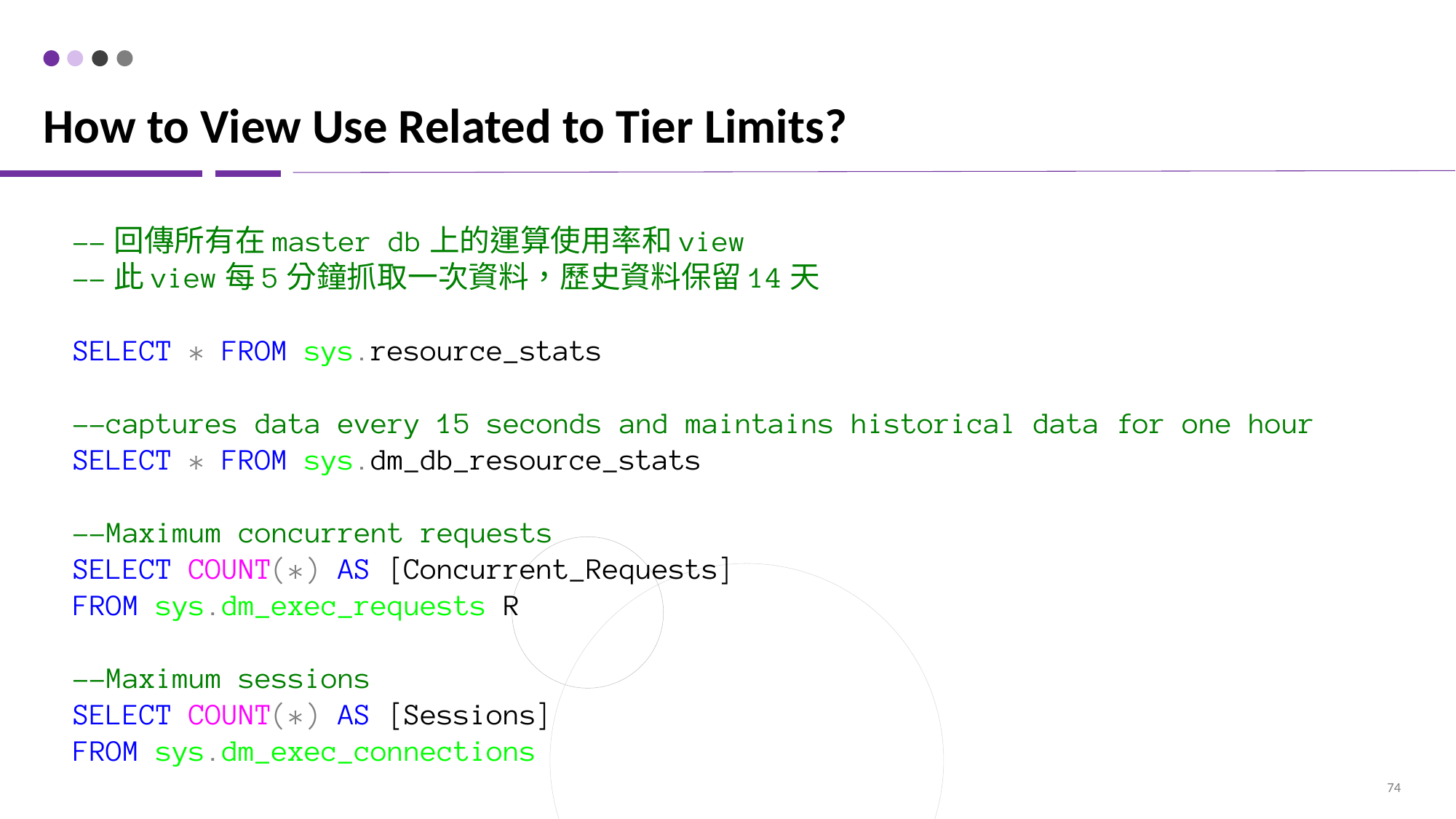

# How to View Use Related to Tier Limits?
--回傳所有在master db上的運算使用率和view
--此view每5分鐘抓取一次資料，歷史資料保留14天

SELECT * FROM sys.resource_stats

--captures data every 15 seconds and maintains historical data for one hour
SELECT * FROM sys.dm_db_resource_stats

--Maximum concurrent requests
SELECT COUNT(*) AS [Concurrent_Requests]
FROM sys.dm_exec_requests R

--Maximum sessions
SELECT COUNT(*) AS [Sessions]
FROM sys.dm_exec_connections
74